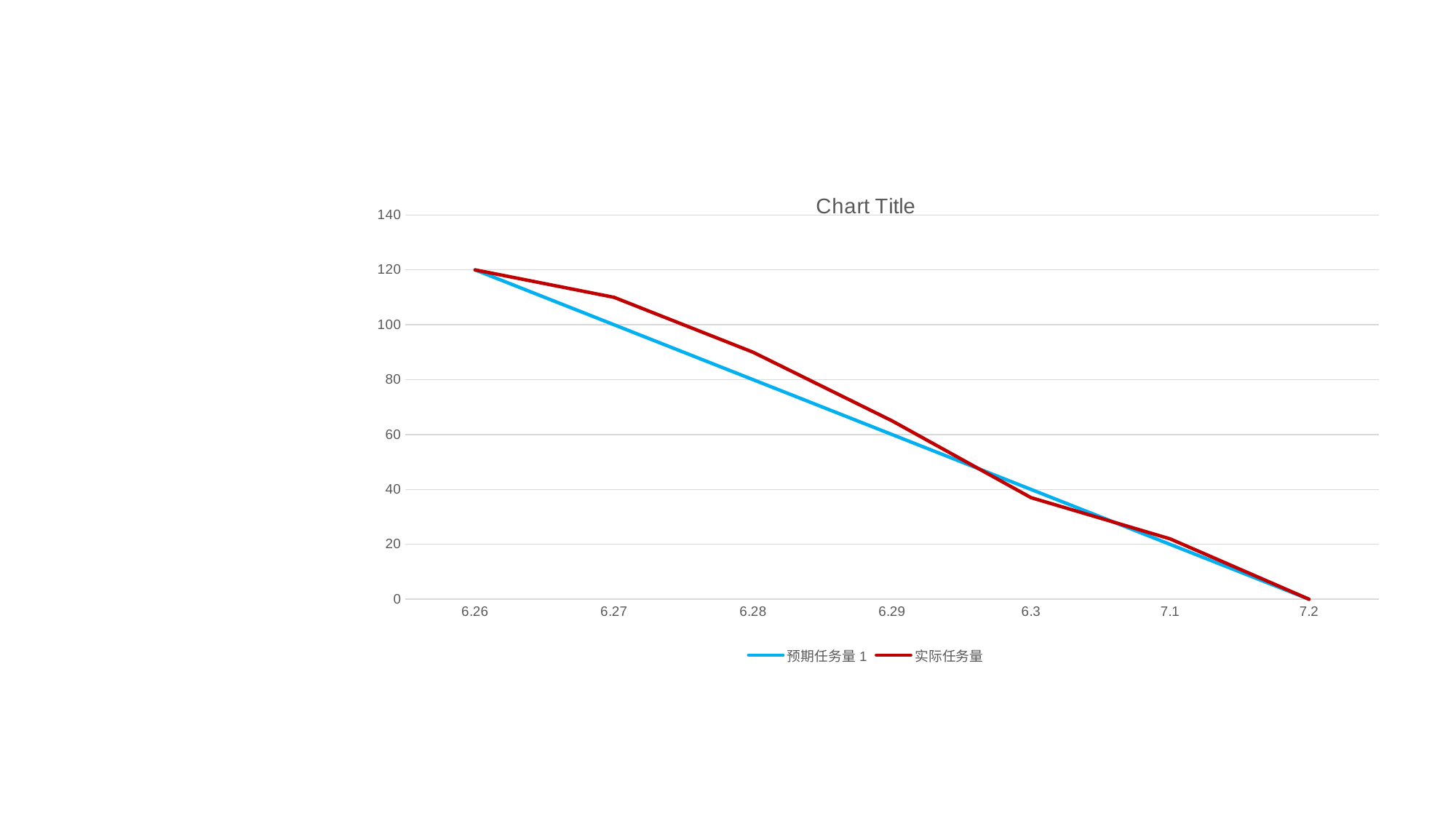

### Chart:

| Category | 预期任务量1 | 实际任务量 |
|---|---|---|
| 6.26 | 120.0 | 120.0 |
| 6.27 | 100.0 | 110.0 |
| 6.28 | 80.0 | 90.0 |
| 6.29 | 60.0 | 65.0 |
| 6.3 | 40.0 | 37.0 |
| 7.1 | 20.0 | 22.0 |
| 7.2 | 0.0 | 0.0 |